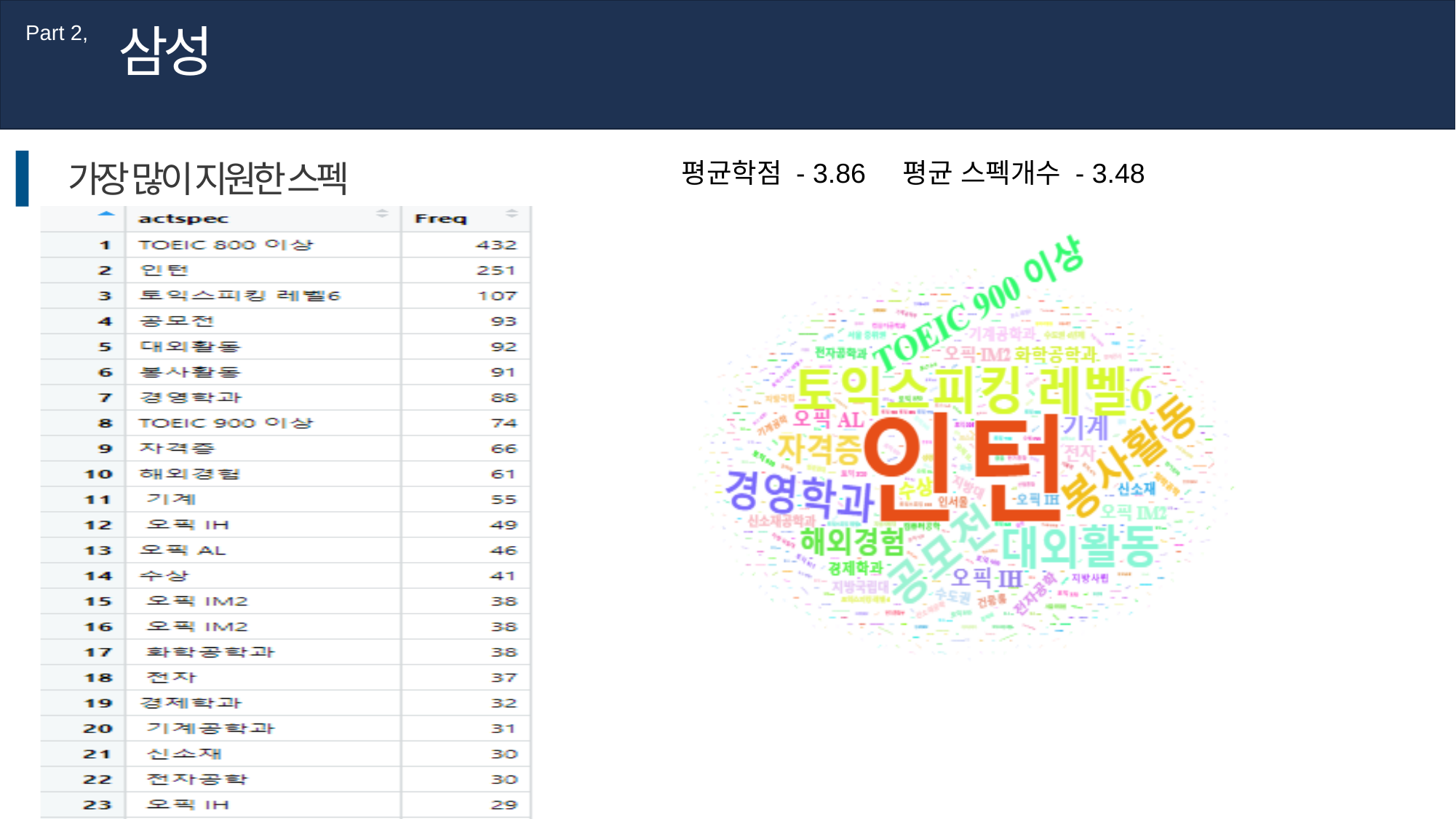

삼성
Part 2,

평균학점 - 3.86    평균 스펙개수 - 3.48
가장 많이 지원한 스펙